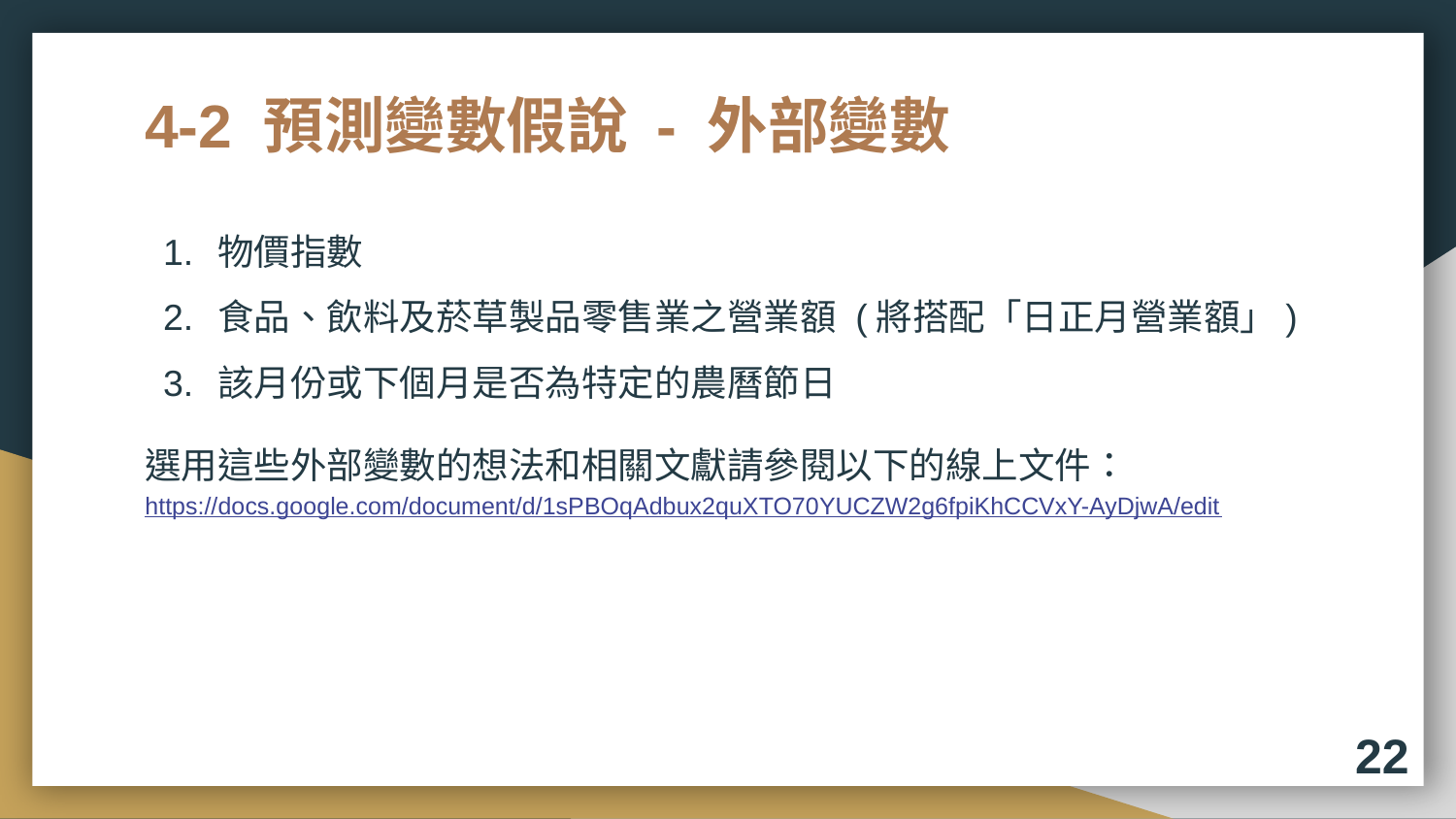

# 4-2 預測變數假說 - 外部變數
物價指數
食品、飲料及菸草製品零售業之營業額 (將搭配「日正月營業額」)
該月份或下個月是否為特定的農曆節日
選用這些外部變數的想法和相關文獻請參閱以下的線上文件：https://docs.google.com/document/d/1sPBOqAdbux2quXTO70YUCZW2g6fpiKhCCVxY-AyDjwA/edit

22